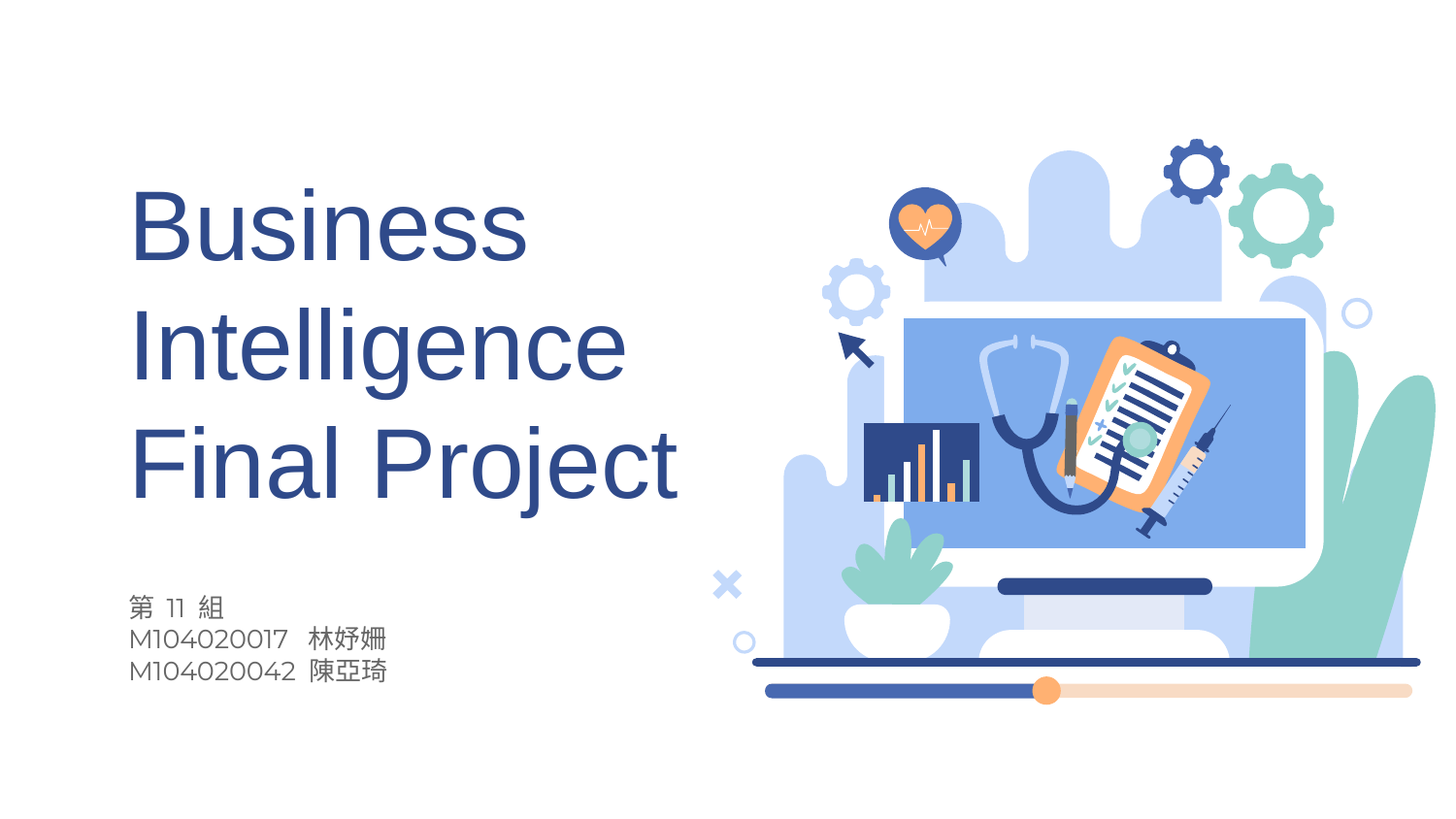

# Business Intelligence Final Project

第 11 組
M104020017  林妤姍
M104020042 陳亞琦